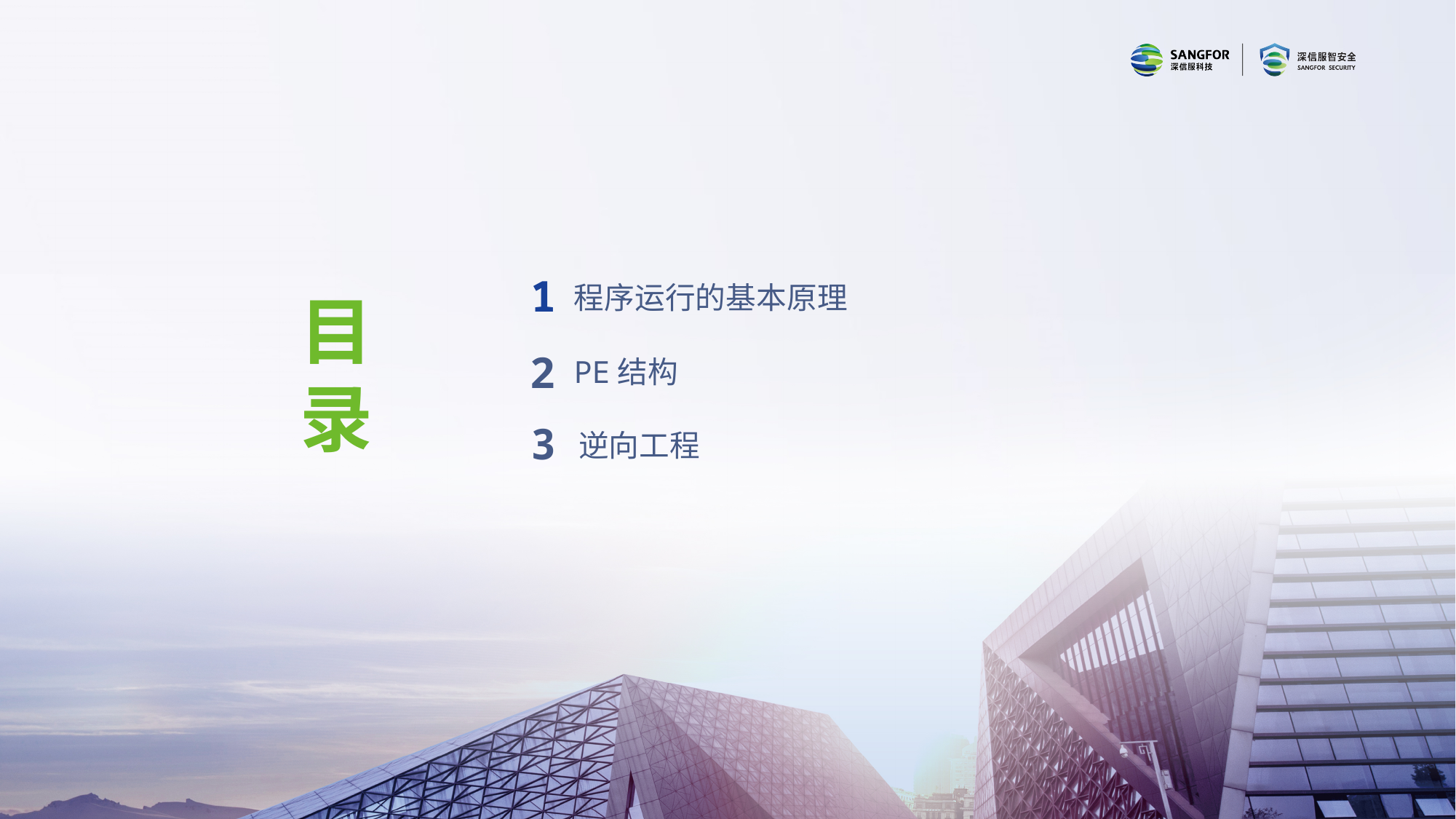

1

程序运行的基本原理
目
录
2

PE结构
3

逆向工程